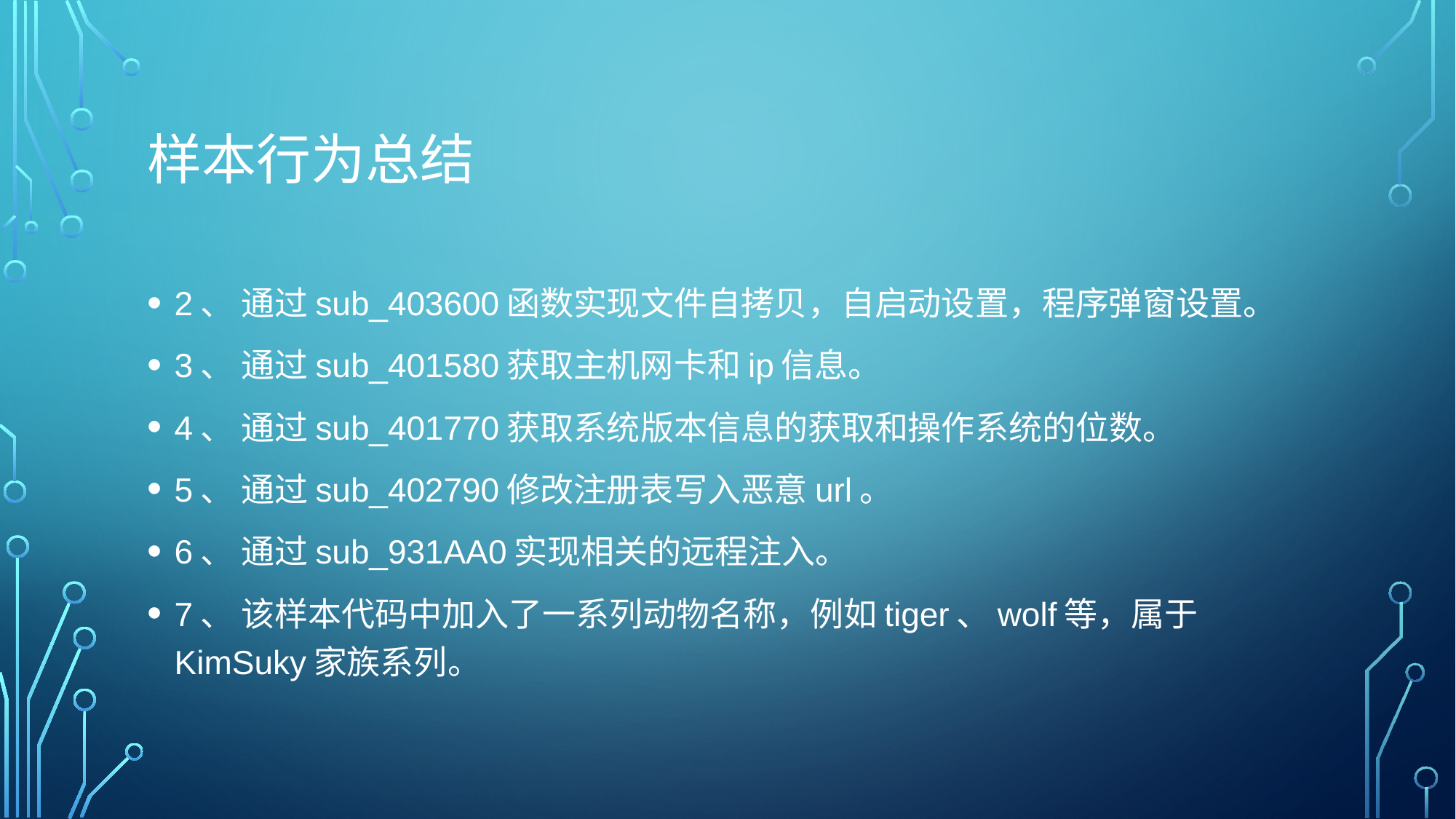

# 样本行为总结
2、 通过sub_403600函数实现文件自拷贝，自启动设置，程序弹窗设置。
3、 通过sub_401580获取主机网卡和ip信息。
4、 通过sub_401770获取系统版本信息的获取和操作系统的位数。
5、 通过sub_402790修改注册表写入恶意url。
6、 通过sub_931AA0实现相关的远程注入。
7、 该样本代码中加入了一系列动物名称，例如tiger、wolf等，属于KimSuky家族系列。